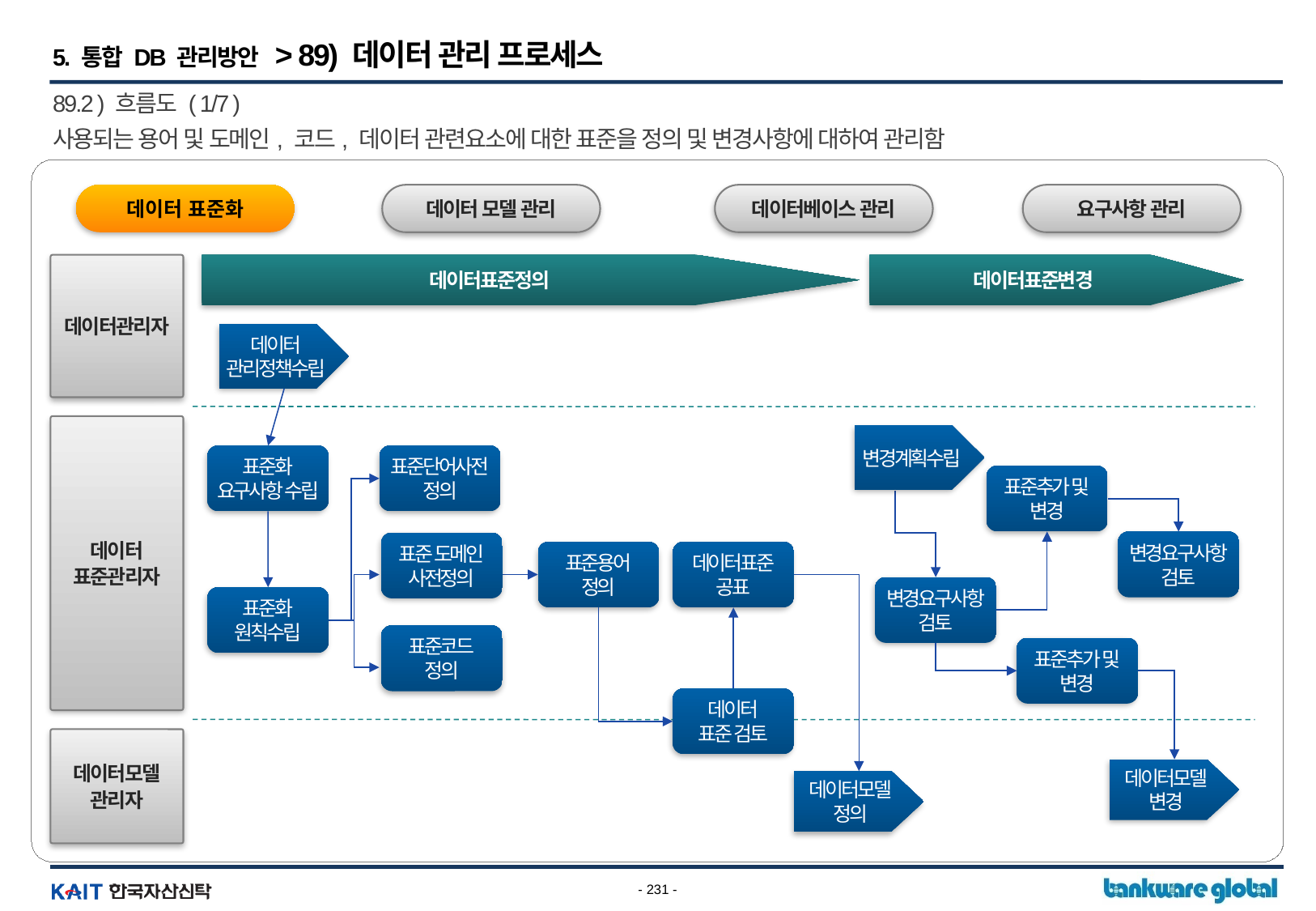

5. 통합 DB 관리방안 > 89) 데이터 관리 프로세스
89.2 ) 흐름도 ( 1/7 )
사용되는 용어 및 도메인, 코드, 데이터 관련요소에 대한 표준을 정의 및 변경사항에 대하여 관리함

데이터 표준화
데이터 모델 관리
데이터베이스 관리
요구사항 관리
데이터표준정의
데이터표준변경
데이터관리자
데이터
관리정책수립
데이터
표준관리자
변경계획수립
표준화
요구사항 수립
표준단어사전
정의
표준추가 및
변경
변경요구사항
검토
표준 도메인
사전정의
표준용어
정의
데이터표준
공표
변경요구사항
검토
표준화
원칙수립
표준코드
정의
표준추가 및
변경
데이터
표준 검토
데이터모델
관리자
데이터모델
변경
데이터모델
정의